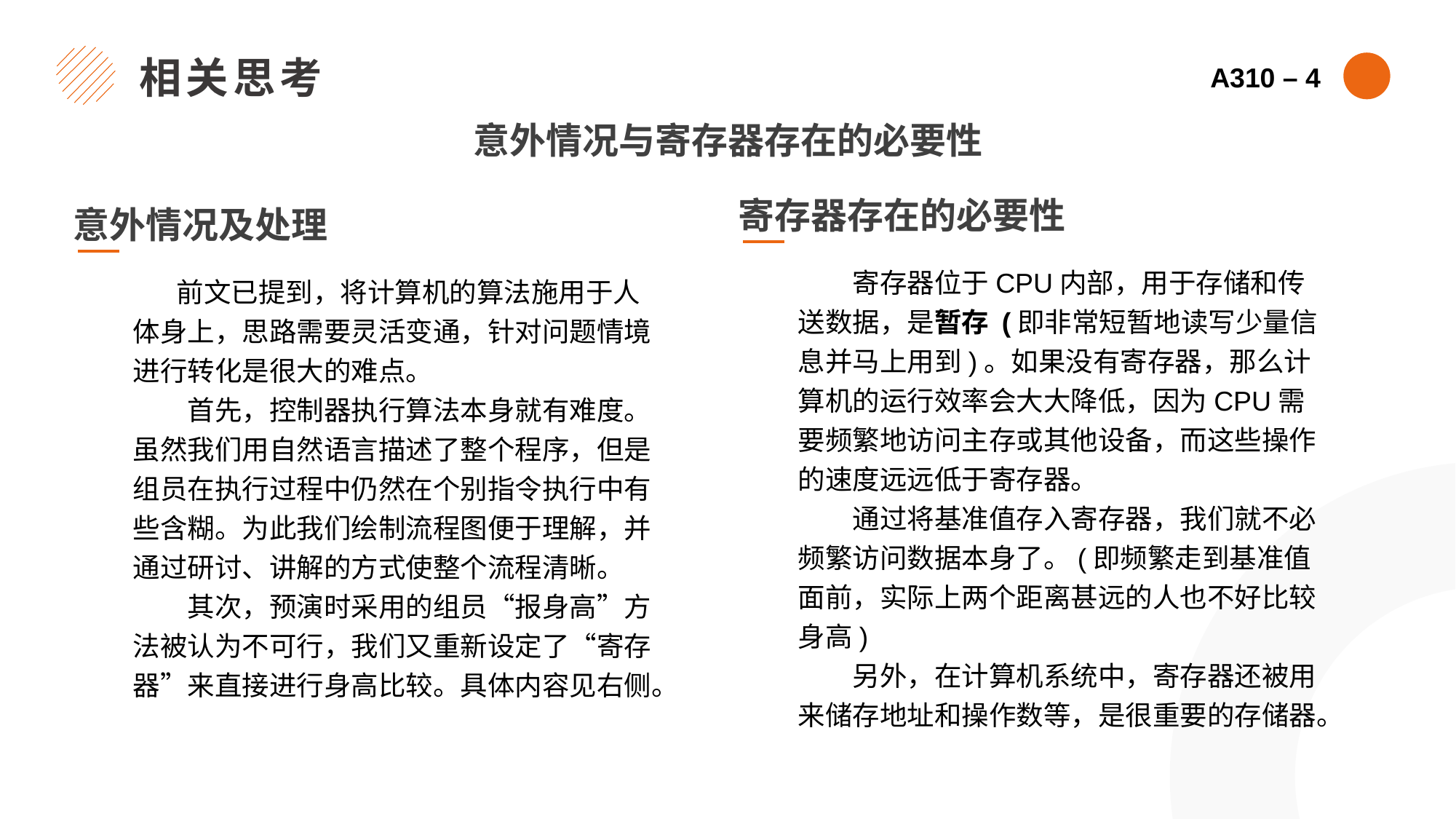

相关思考

A310 – 4
意外情况与寄存器存在的必要性
寄存器存在的必要性
意外情况及处理
　　寄存器位于CPU内部，用于存储和传送数据，是暂存 (即非常短暂地读写少量信息并马上用到)。如果没有寄存器，那么计算机的运行效率会大大降低，因为CPU需要频繁地访问主存或其他设备，而这些操作的速度远远低于寄存器。
　　通过将基准值存入寄存器，我们就不必频繁访问数据本身了。(即频繁走到基准值面前，实际上两个距离甚远的人也不好比较身高)
　　另外，在计算机系统中，寄存器还被用来储存地址和操作数等，是很重要的存储器。
      前文已提到，将计算机的算法施用于人体身上，思路需要灵活变通，针对问题情境进行转化是很大的难点。
　　首先，控制器执行算法本身就有难度。虽然我们用自然语言描述了整个程序，但是组员在执行过程中仍然在个别指令执行中有些含糊。为此我们绘制流程图便于理解，并通过研讨、讲解的方式使整个流程清晰。
　　其次，预演时采用的组员“报身高”方法被认为不可行，我们又重新设定了“寄存器”来直接进行身高比较。具体内容见右侧。